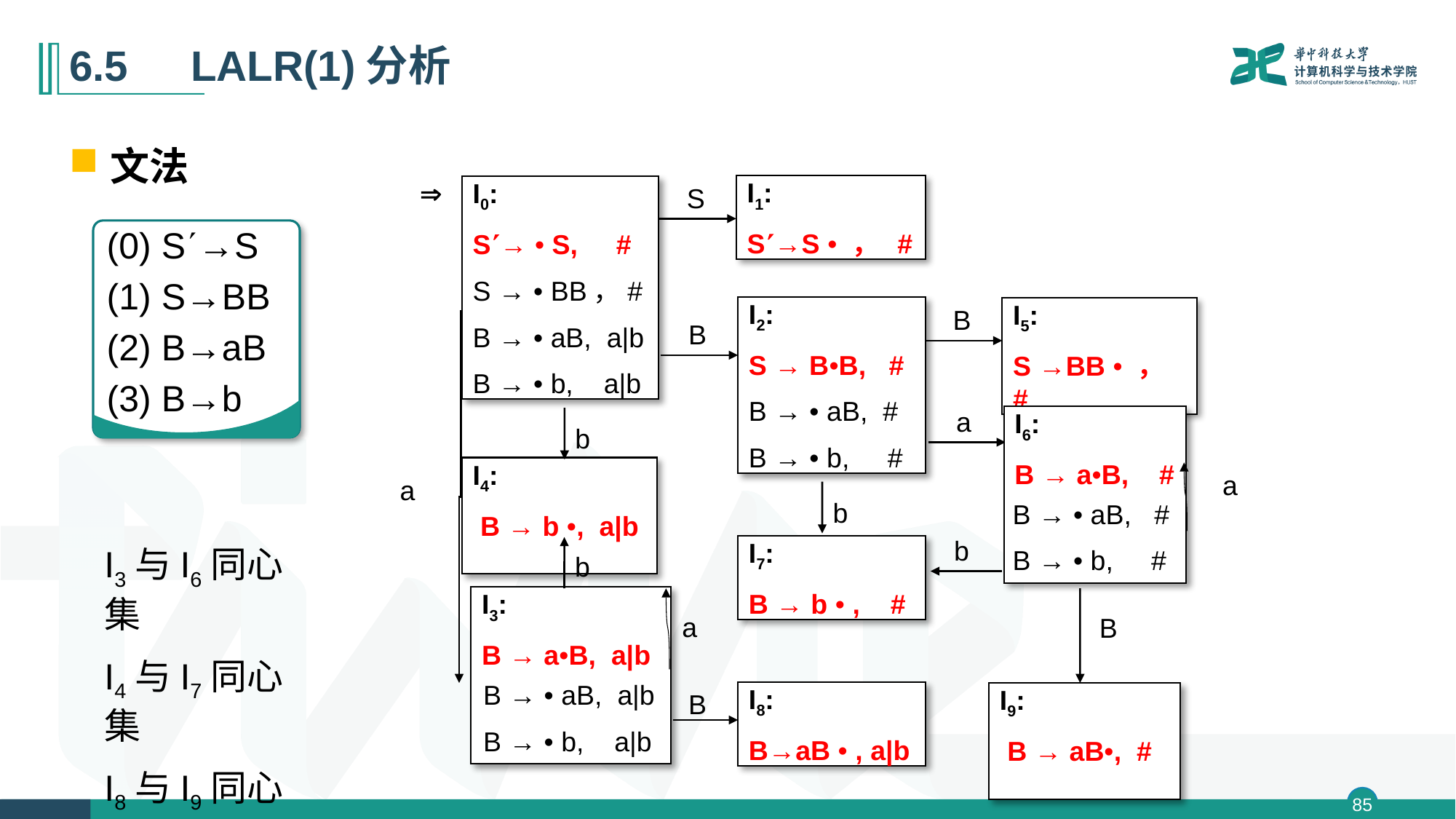

# 6.5　LALR(1)分析
文法
⇒
S
I1:
S′→S • ，  #
I0:
S′→ • S,     #
S → • BB，#
B → • aB,  a|b
B → • b,    a|b

(0) S′→S
(1) S→BB
(2) B→aB
(3) B→b

I2:
S → B•B,   #
B → • aB,  #
B → • b,     #
B
I5:
S →BB • ， #
B

a
I6:
B → a•B,    #

b

I4:
 B → b •,  a|b
a
a

b
B → • aB,   #
B → • b,     #
b
I7:
B → b • ,    #

I3与I6同心集
I4与I7同心集
I8与I9同心集
b

I3:
B → a•B,  a|b

a

B
B → • aB,  a|b
B → • b,    a|b
B
I8:
B→aB • , a|b
I9:
 B → aB•,  #